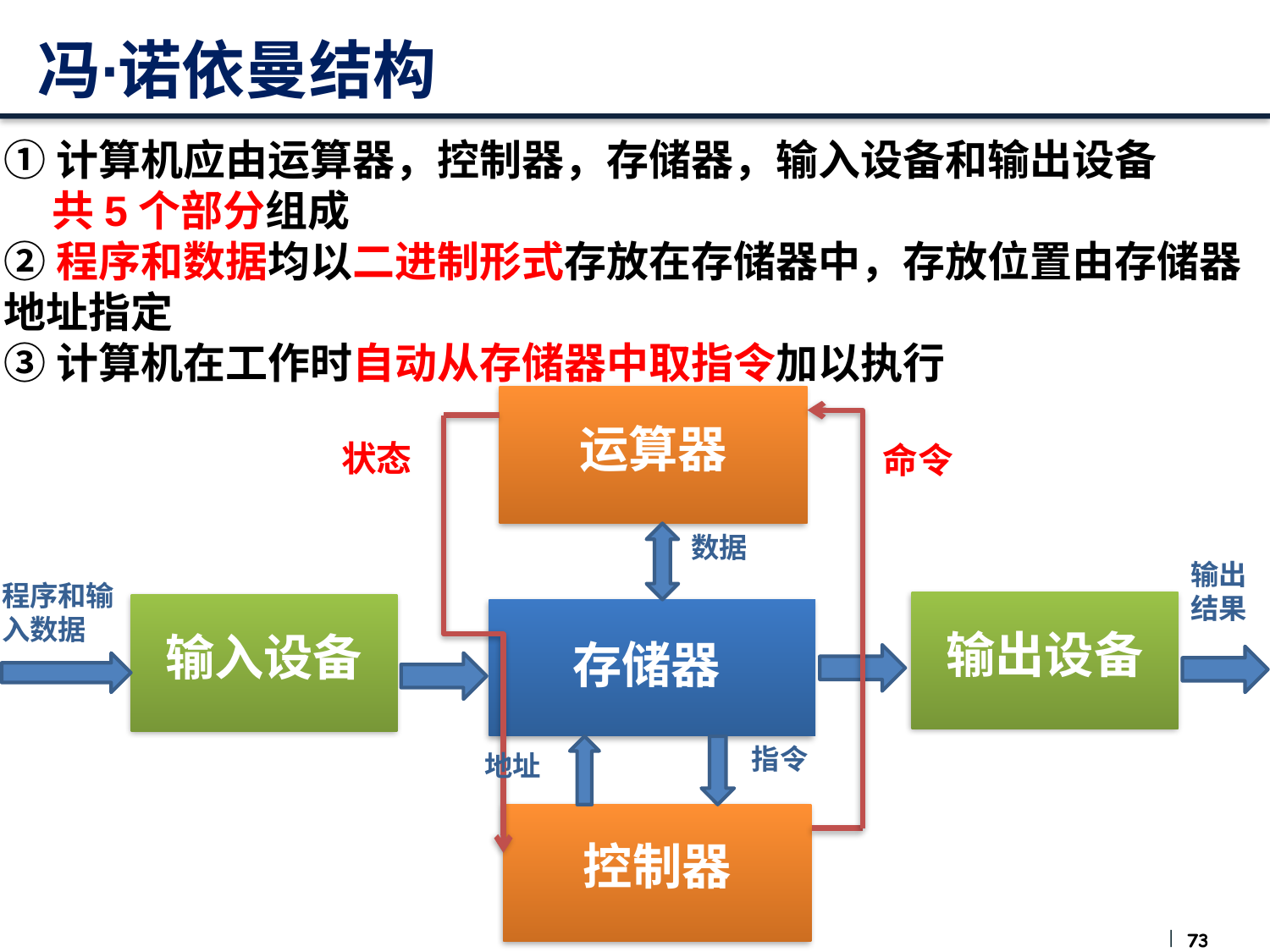

# 冯∙诺依曼结构
①计算机应由运算器，控制器，存储器，输入设备和输出设备
    共5个部分组成
②程序和数据均以二进制形式存放在存储器中，存放位置由存储器地址指定
③计算机在工作时自动从存储器中取指令加以执行

运算器
命令
状态

数据
输出
结果

程序和输入数据

输出设备

输入设备

存储器

指令

地址

控制器